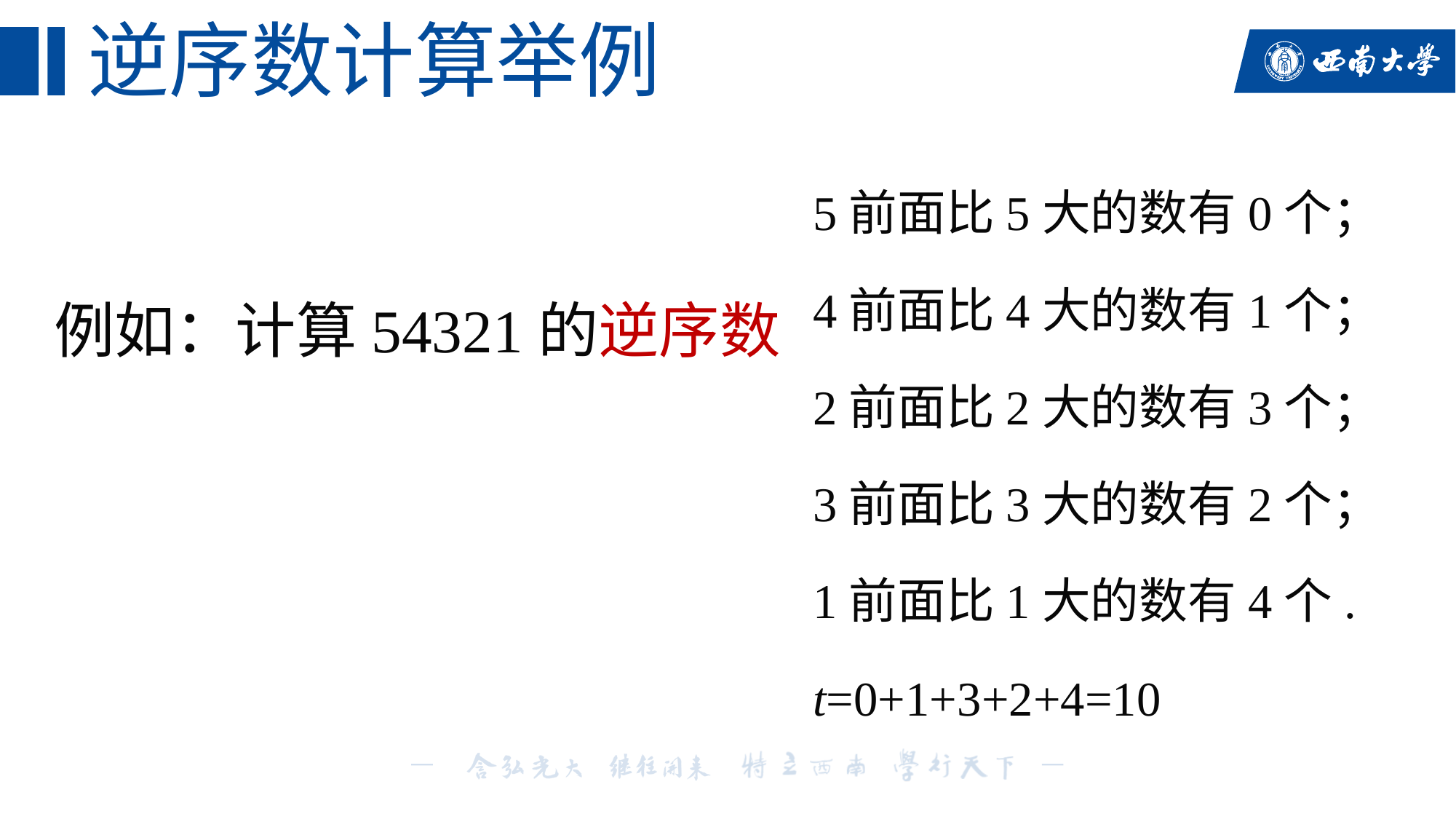

# 逆序数计算举例
5前面比5大的数有0个；
4前面比4大的数有1个；
2前面比2大的数有3个；
3前面比3大的数有2个；
1前面比1大的数有4个.
t=0+1+3+2+4=10
例如：计算54321的逆序数